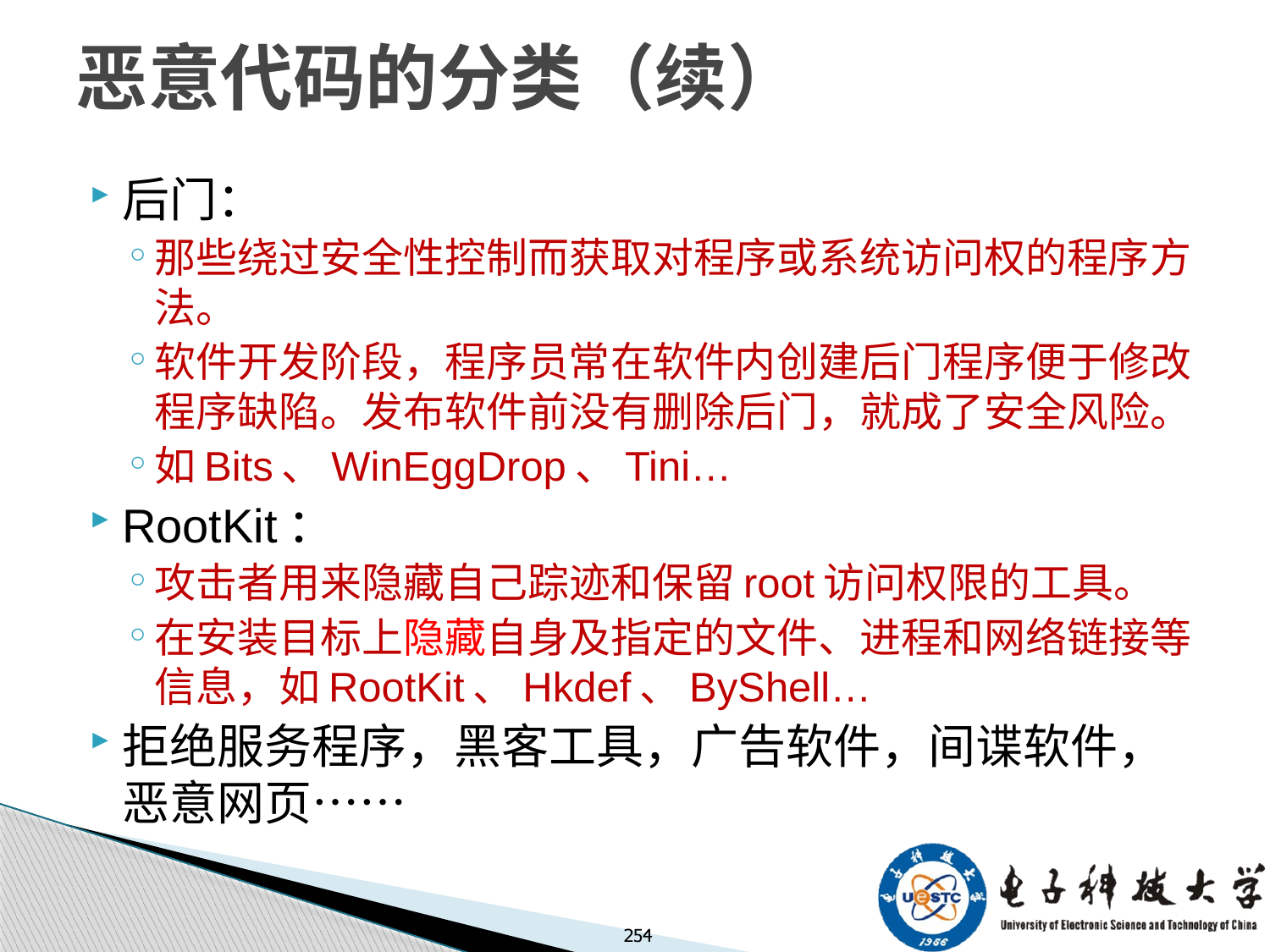

# 恶意代码的分类（续）
后门：
那些绕过安全性控制而获取对程序或系统访问权的程序方法。
软件开发阶段，程序员常在软件内创建后门程序便于修改程序缺陷。发布软件前没有删除后门，就成了安全风险。
如Bits、WinEggDrop、Tini…
RootKit：
攻击者用来隐藏自己踪迹和保留root访问权限的工具。
在安装目标上隐藏自身及指定的文件、进程和网络链接等信息，如RootKit、Hkdef、ByShell…
拒绝服务程序，黑客工具，广告软件，间谍软件，恶意网页……

254